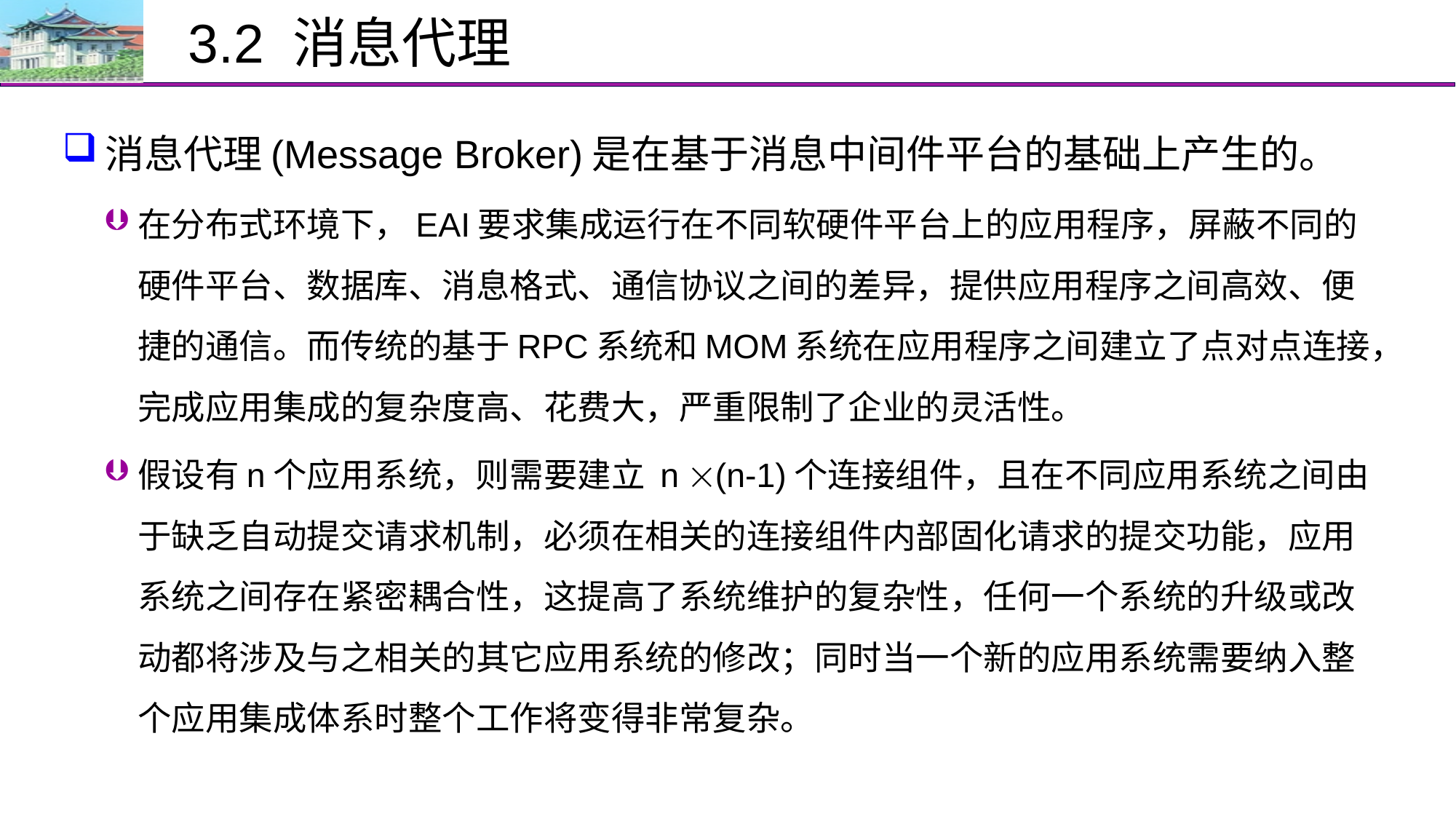

# 3.2 消息代理
消息代理(Message Broker)是在基于消息中间件平台的基础上产生的。
在分布式环境下，EAI要求集成运行在不同软硬件平台上的应用程序，屏蔽不同的硬件平台、数据库、消息格式、通信协议之间的差异，提供应用程序之间高效、便捷的通信。而传统的基于RPC系统和MOM系统在应用程序之间建立了点对点连接，完成应用集成的复杂度高、花费大，严重限制了企业的灵活性。
假设有n个应用系统，则需要建立 n ×(n-1)个连接组件，且在不同应用系统之间由于缺乏自动提交请求机制，必须在相关的连接组件内部固化请求的提交功能，应用系统之间存在紧密耦合性，这提高了系统维护的复杂性，任何一个系统的升级或改动都将涉及与之相关的其它应用系统的修改；同时当一个新的应用系统需要纳入整个应用集成体系时整个工作将变得非常复杂。